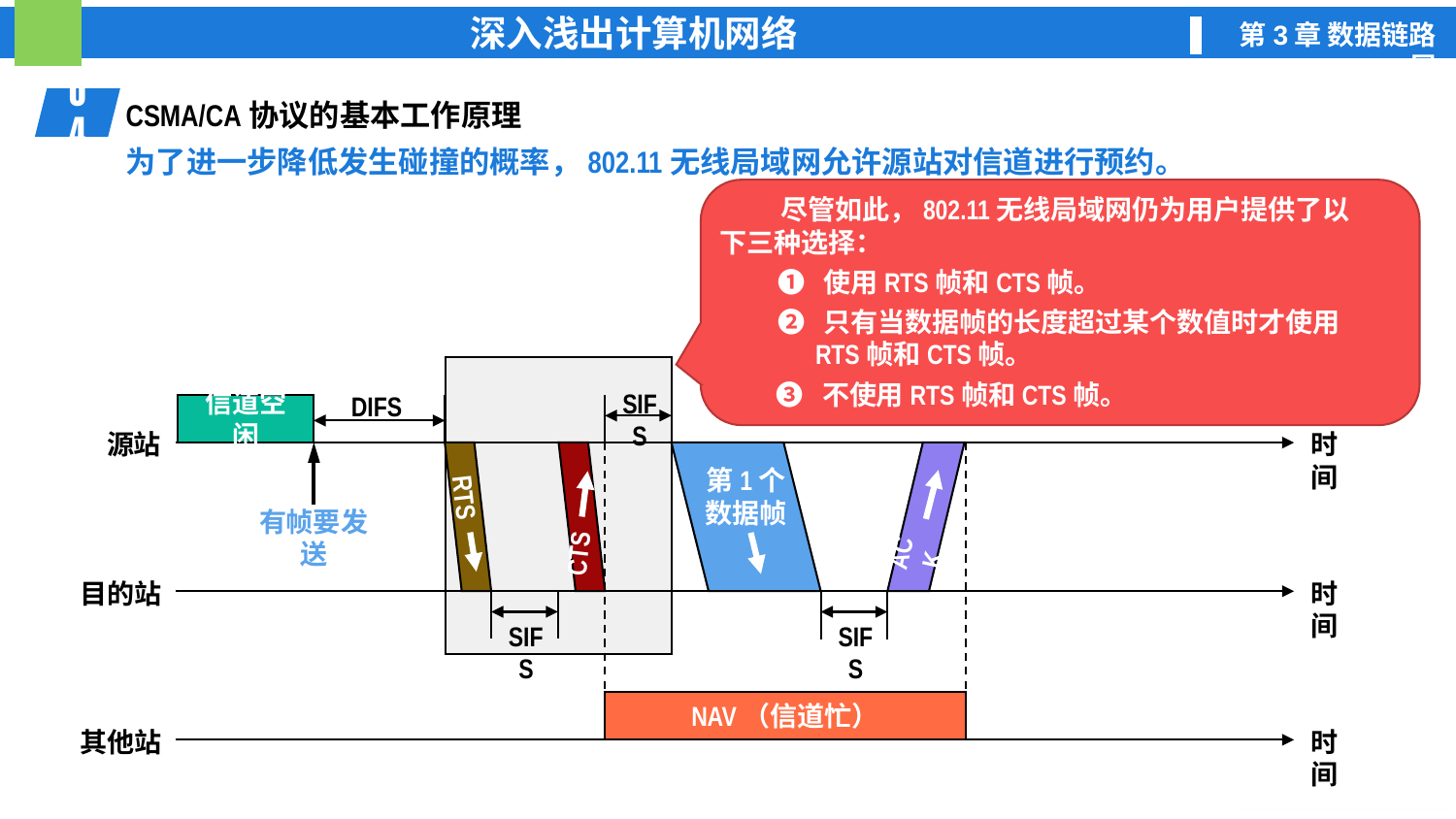

01
CSMA/CA协议的基本工作原理
04
为了进一步降低发生碰撞的概率，802.11无线局域网允许源站对信道进行预约。

         尽管如此，802.11无线局域网仍为用户提供了以下三种选择：
❶  使用RTS帧和CTS帧。
❷  只有当数据帧的长度超过某个数值时才使用
      RTS帧和CTS帧。

❸  不使用RTS帧和CTS帧。
SIFS
DIFS
信道空闲
源站
时间
时间
目的站
其他站
时间
有帧要发送

RTS

第1个
数据帧

ACK

CTS
SIFS
SIFS
NAV（信道忙）